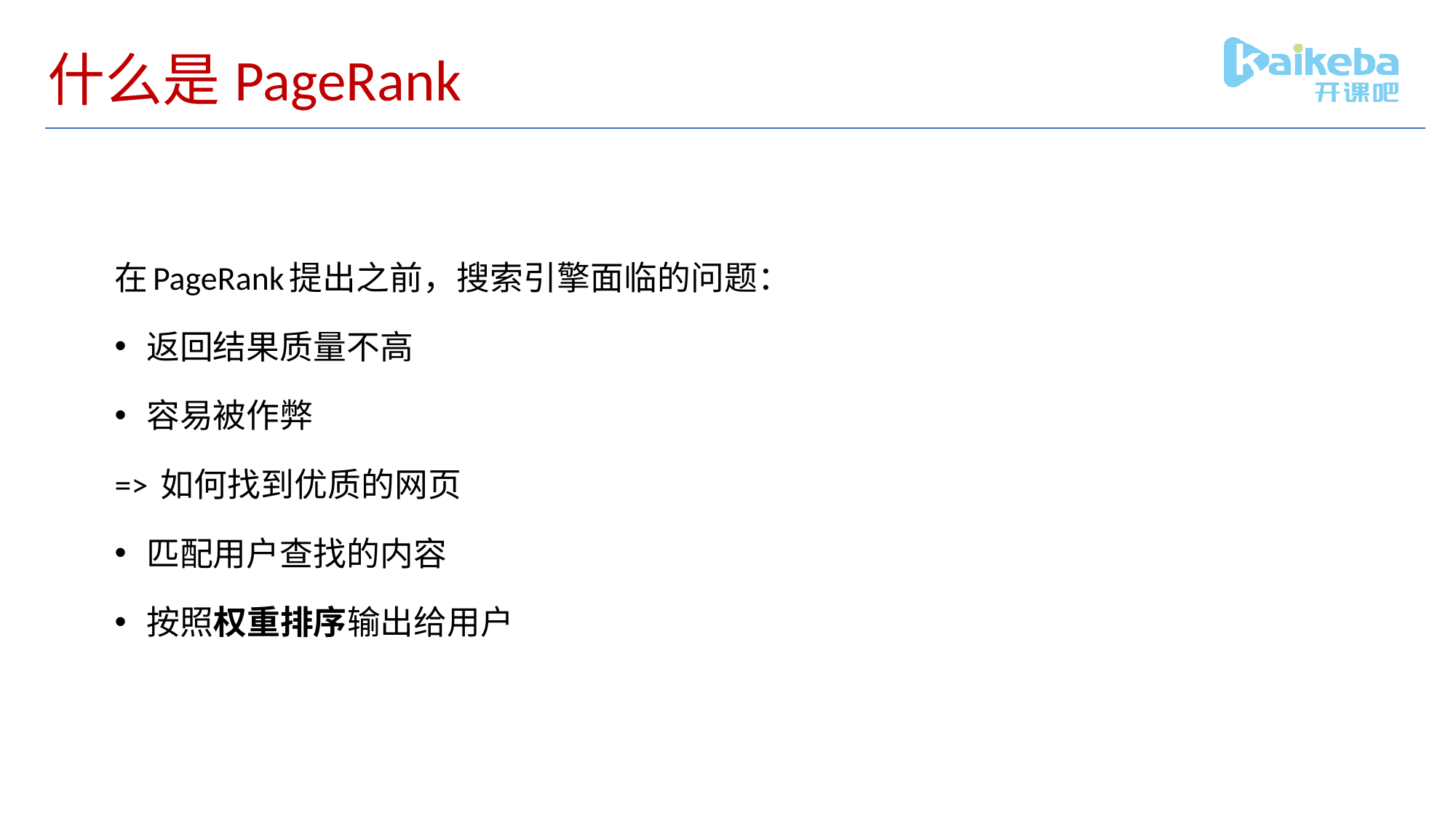

# 什么是PageRank
在PageRank提出之前，搜索引擎面临的问题：
返回结果质量不高
容易被作弊
=> 如何找到优质的网页
匹配用户查找的内容
按照权重排序输出给用户